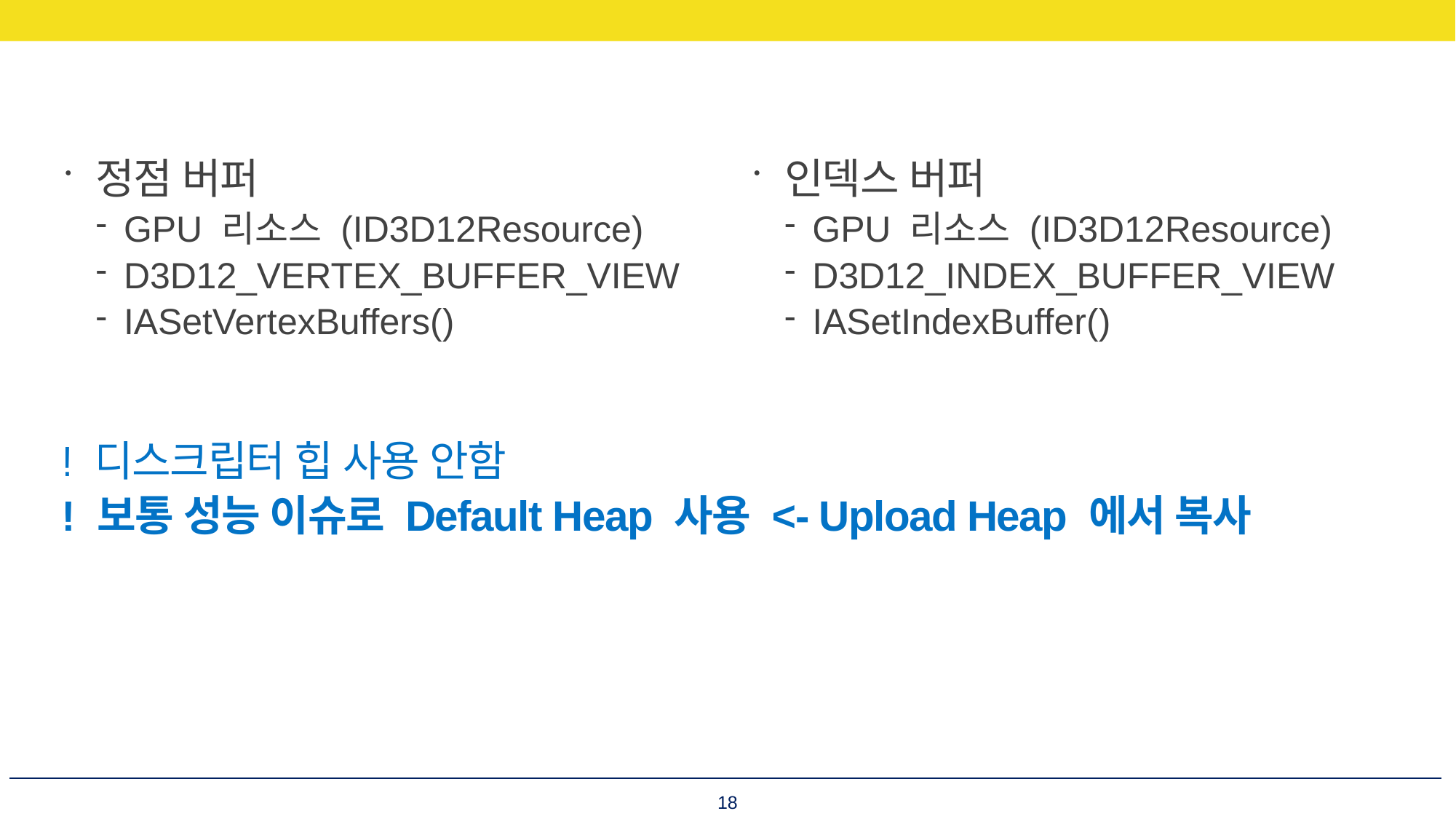

정점 버퍼
GPU 리소스 (ID3D12Resource)
D3D12_VERTEX_BUFFER_VIEW
IASetVertexBuffers()
인덱스 버퍼
GPU 리소스 (ID3D12Resource)
D3D12_INDEX_BUFFER_VIEW
IASetIndexBuffer()
! 디스크립터 힙 사용 안함
! 보통 성능 이슈로 Default Heap 사용 <- Upload Heap 에서 복사
18